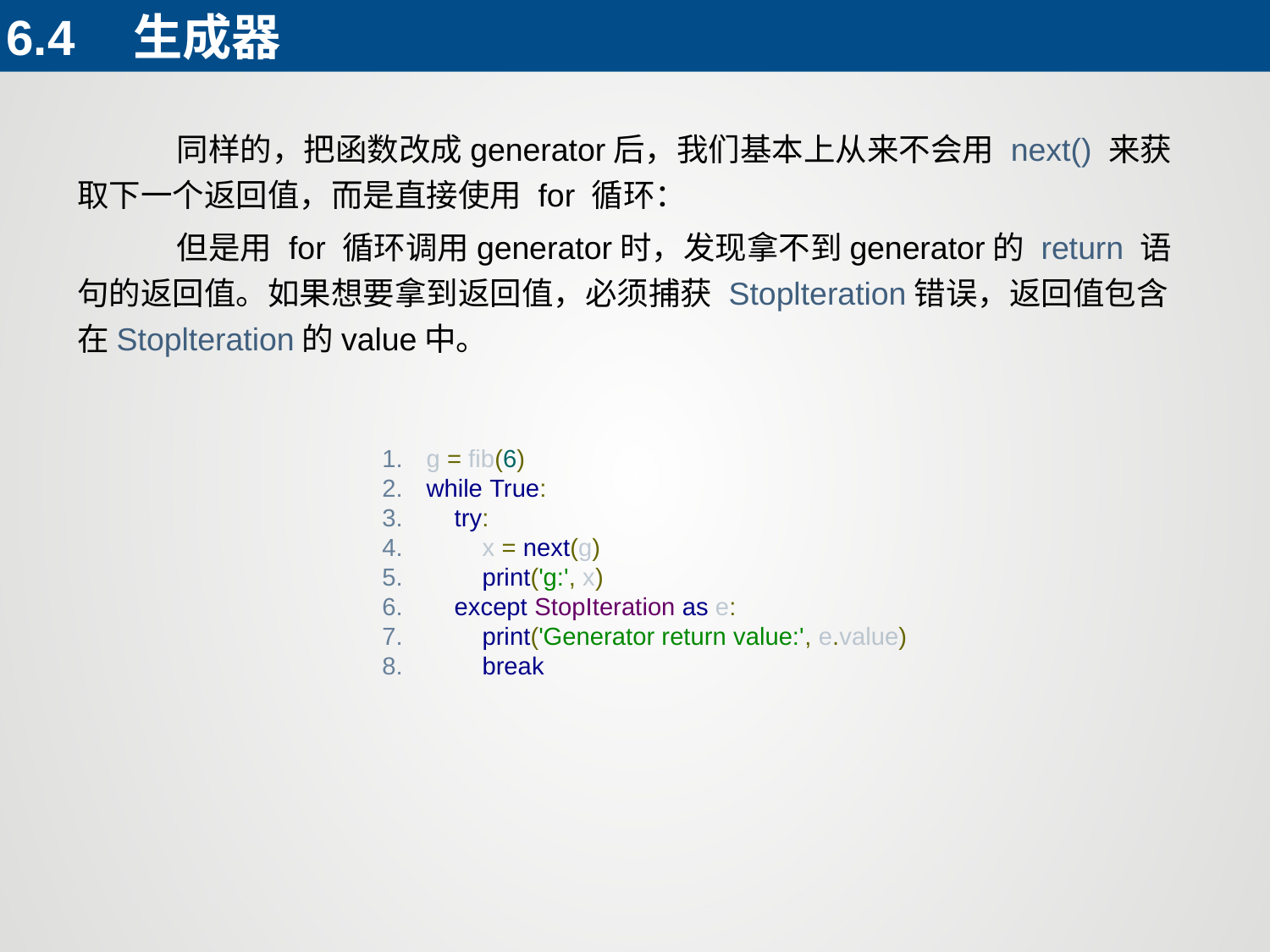

6.4	生成器
     同样的，把函数改成generator后，我们基本上从来不会用 next() 来获取下一个返回值，而是直接使用 for 循环：
     但是用 for 循环调用generator时，发现拿不到generator的 return 语句的返回值。如果想要拿到返回值，必须捕获 Stoplteration错误，返回值包含在Stoplteration的value中。
g = fib(6)
while True:
    try:
        x = next(g)
        print('g:', x)
    except StopIteration as e:
        print('Generator return value:', e.value)
        break